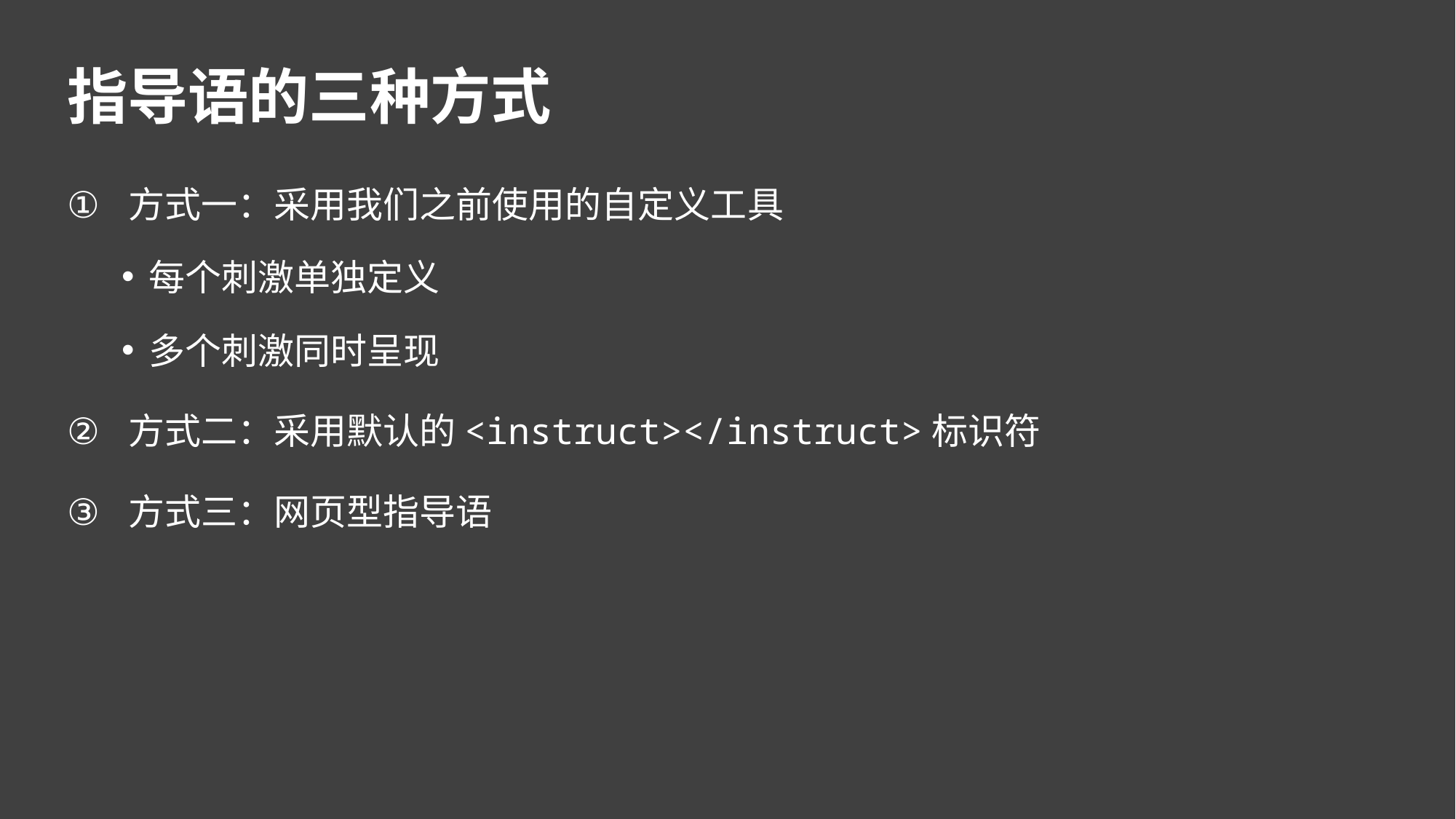

# 指导语的三种方式
方式一：采用我们之前使用的自定义工具
每个刺激单独定义
多个刺激同时呈现
方式二：采用默认的<instruct></instruct>标识符
方式三：网页型指导语